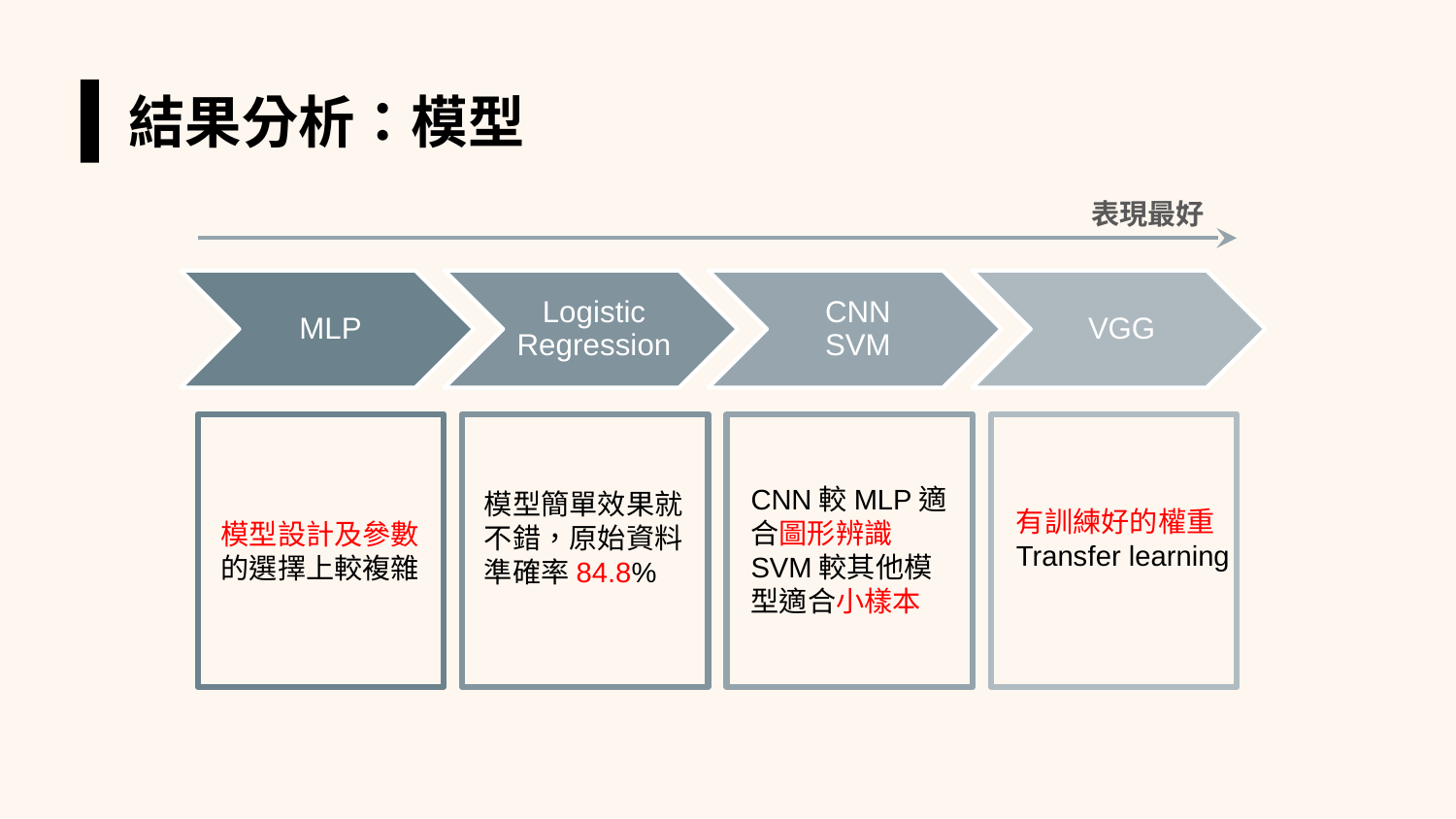

結果分析：模型
表現最好

MLP

Logistic
Regression

CNN
SVM

VGG

CNN較MLP適合圖形辨識
SVM較其他模型適合小樣本
模型簡單效果就不錯，原始資料準確率84.8%
有訓練好的權重
Transfer learning
模型設計及參數的選擇上較複雜